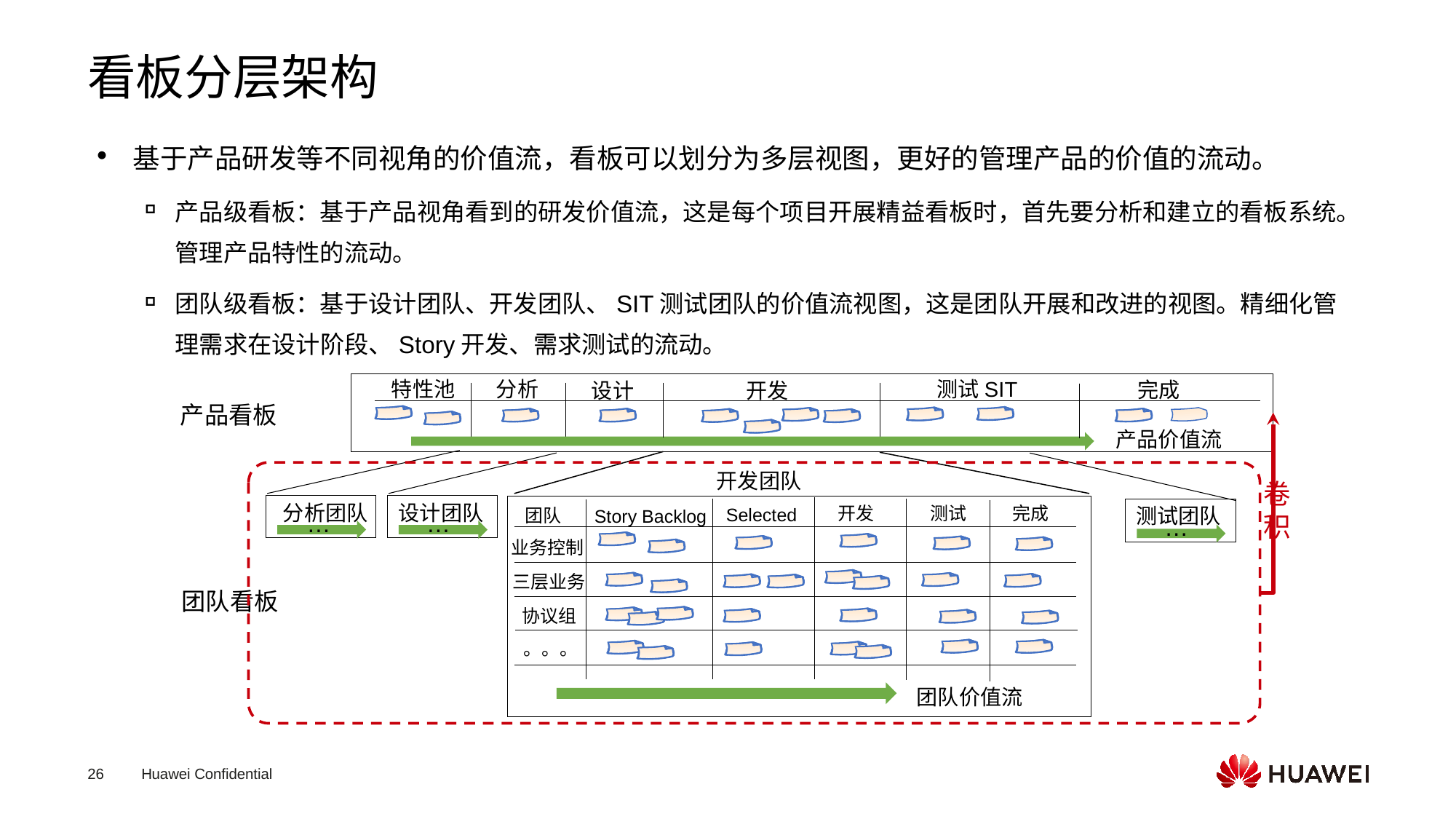

# 看板分层架构
基于产品研发等不同视角的价值流，看板可以划分为多层视图，更好的管理产品的价值的流动。
产品级看板：基于产品视角看到的研发价值流，这是每个项目开展精益看板时，首先要分析和建立的看板系统。管理产品特性的流动。
团队级看板：基于设计团队、开发团队、SIT测试团队的价值流视图，这是团队开展和改进的视图。精细化管理需求在设计阶段、Story开发、需求测试的流动。

特性池
分析
测试SIT
完成
开发
设计

产品看板

产品价值流

开发团队

卷积
分析团队
设计团队

测试
完成
开发
Selected
团队
Story Backlog
业务控制

三层业务

协议组

。。。

团队价值流

测试团队

…
…
…

团队看板